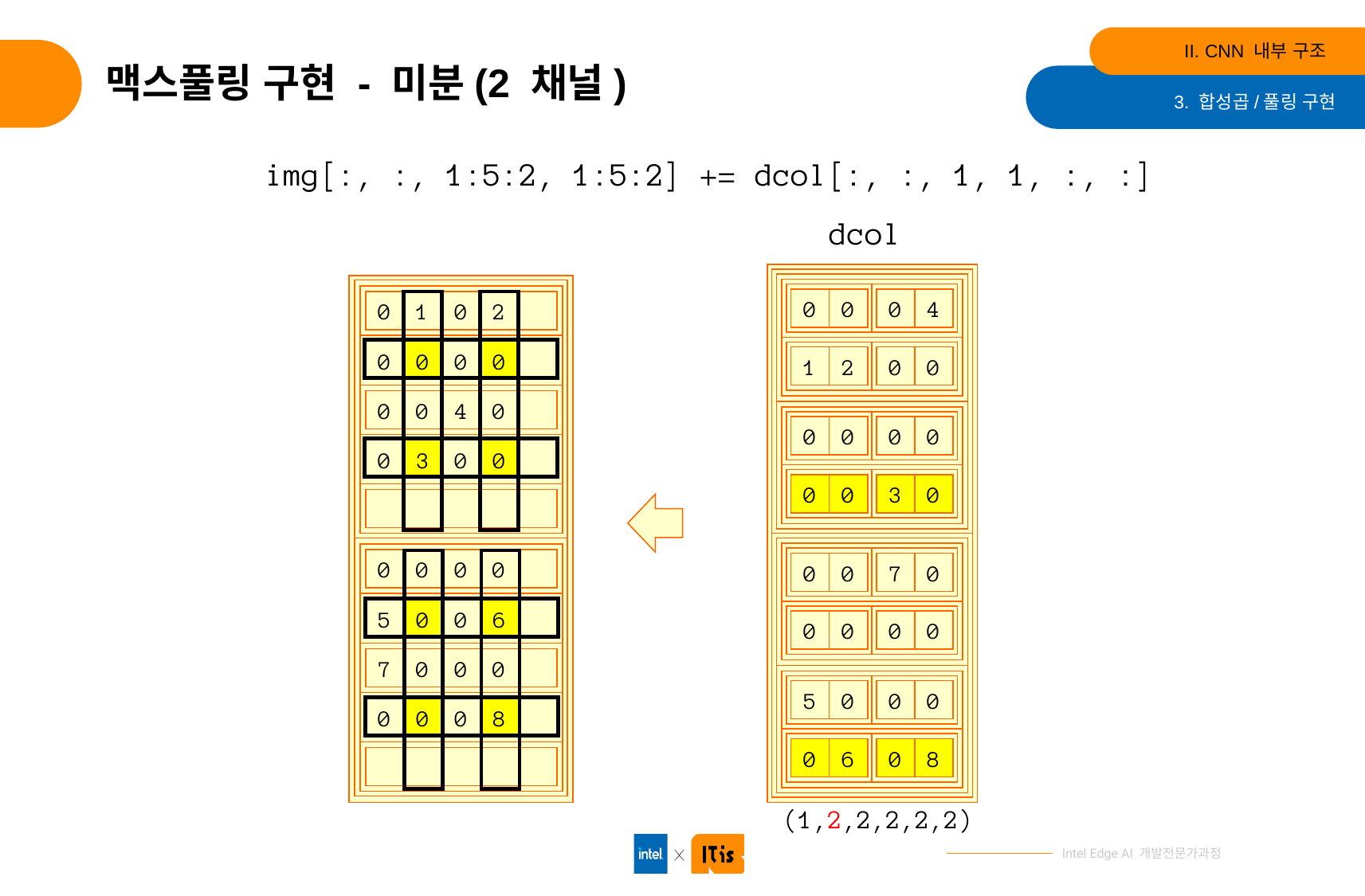

II. CNN 내부 구조
# 맥스풀링 구현 - 미분(2 채널)
3. 합성곱/풀링 구현
img[:, :, 1:5:2, 1:5:2] += dcol[:, :, 1, 1, :, :]
dcol

0
4
0
0
0
1
0
2

0
0
0
0

0
0
1
2

0
0
4
0

0
0
0
0

0
3
0
0

3
0
0
0

0
0
0
0

7
0
0
0

5
0
0
6

0
0
0
0

7
0
0
0

0
0
5
0

0
0
0
8

0
8
0
6

(1,2,2,2,2,2)